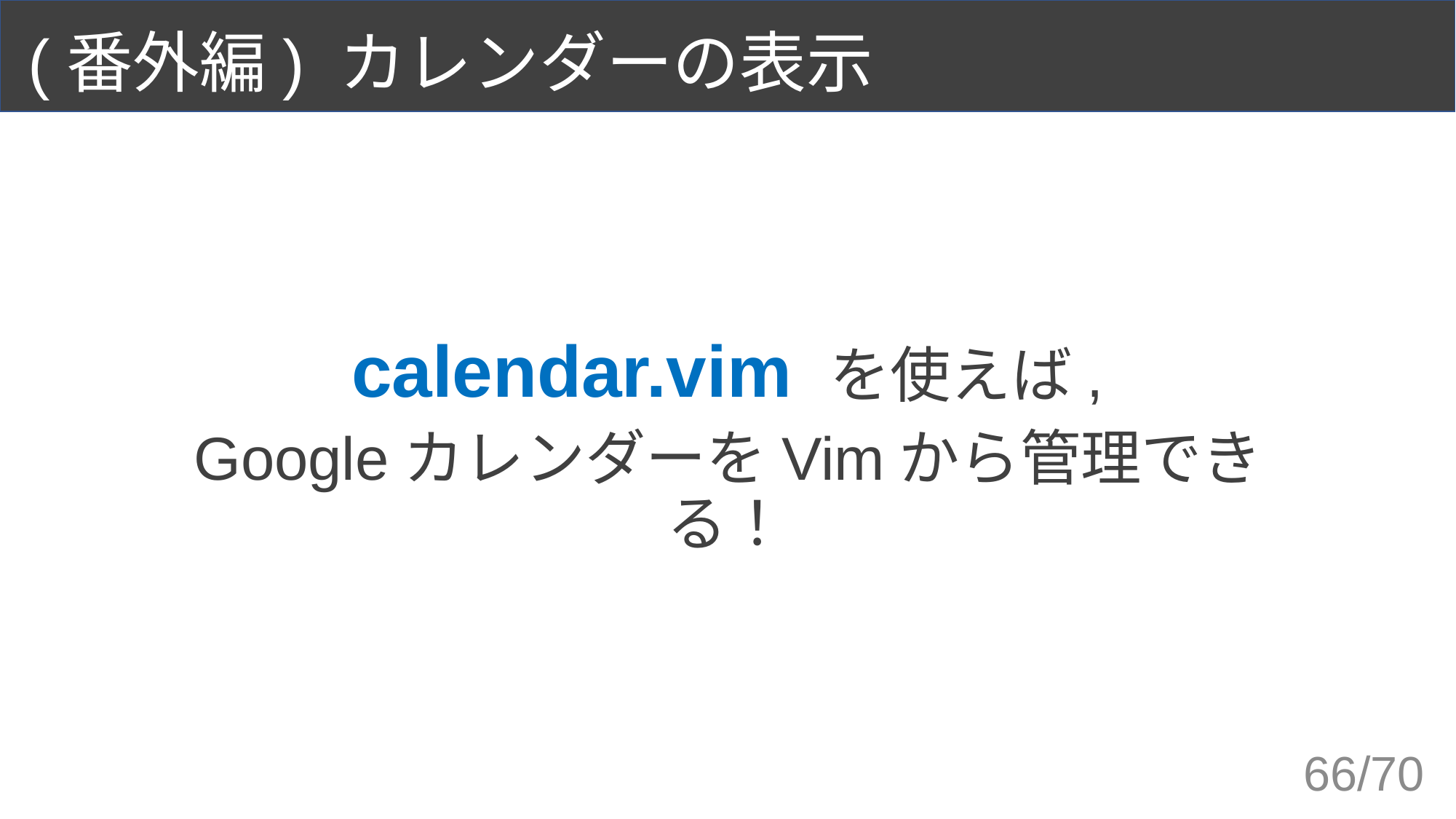

# (番外編) カレンダーの表示
calendar.vim を使えば,
GoogleカレンダーをVimから管理できる！
66